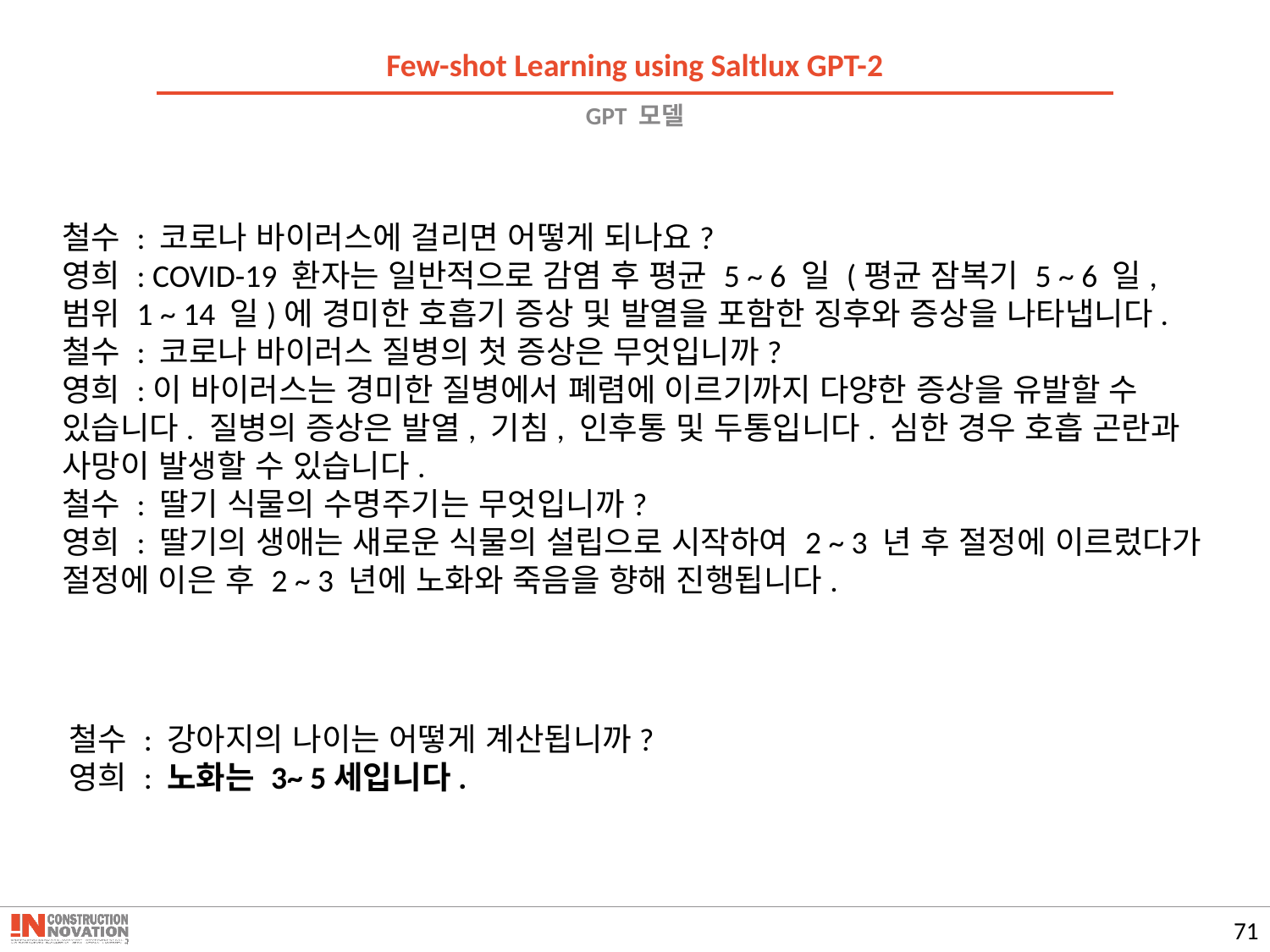

Few-shot Learning using Saltlux GPT-2
# GPT 모델

철수 : 코로나 바이러스에 걸리면 어떻게 되나요?
영희 : COVID-19 환자는 일반적으로 감염 후 평균 5 ~ 6 일 (평균 잠복기 5 ~ 6 일, 범위 1 ~ 14 일)에 경미한 호흡기 증상 및 발열을 포함한 징후와 증상을 나타냅니다.
철수 : 코로나 바이러스 질병의 첫 증상은 무엇입니까?
영희 :이 바이러스는 경미한 질병에서 폐렴에 이르기까지 다양한 증상을 유발할 수 있습니다. 질병의 증상은 발열, 기침, 인후통 및 두통입니다. 심한 경우 호흡 곤란과 사망이 발생할 수 있습니다.
철수 : 딸기 식물의 수명주기는 무엇입니까?
영희 : 딸기의 생애는 새로운 식물의 설립으로 시작하여 2 ~ 3 년 후 절정에 이르렀다가 절정에 이은 후 2 ~ 3 년에 노화와 죽음을 향해 진행됩니다.
철수 : 강아지의 나이는 어떻게 계산됩니까?
영희 : 노화는 3~ 5세입니다.